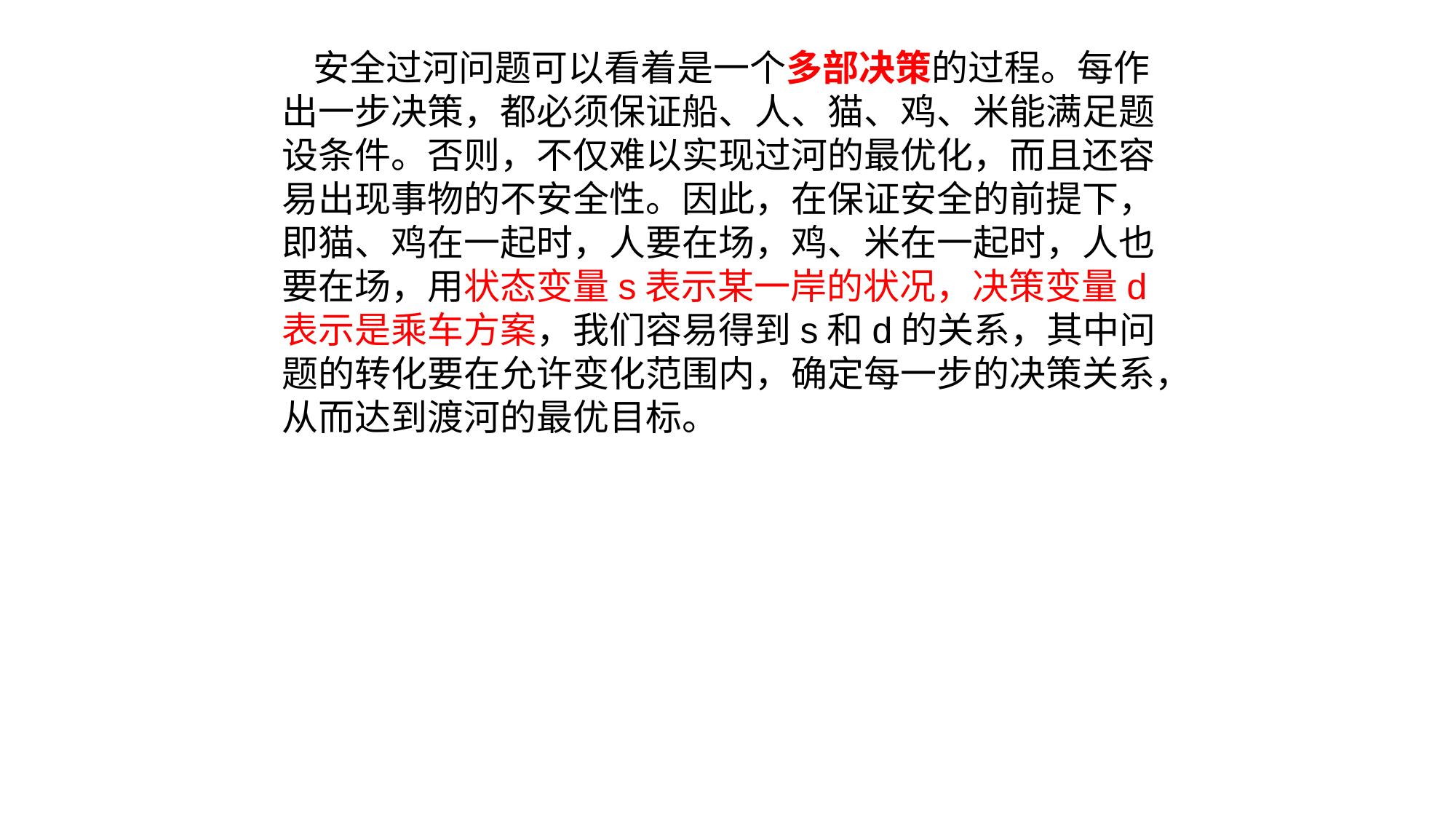

安全过河问题可以看着是一个多部决策的过程。每作出一步决策，都必须保证船、人、猫、鸡、米能满足题设条件。否则，不仅难以实现过河的最优化，而且还容易出现事物的不安全性。因此，在保证安全的前提下，即猫、鸡在一起时，人要在场，鸡、米在一起时，人也要在场，用状态变量s表示某一岸的状况，决策变量d表示是乘车方案，我们容易得到s和d的关系，其中问题的转化要在允许变化范围内，确定每一步的决策关系，从而达到渡河的最优目标。